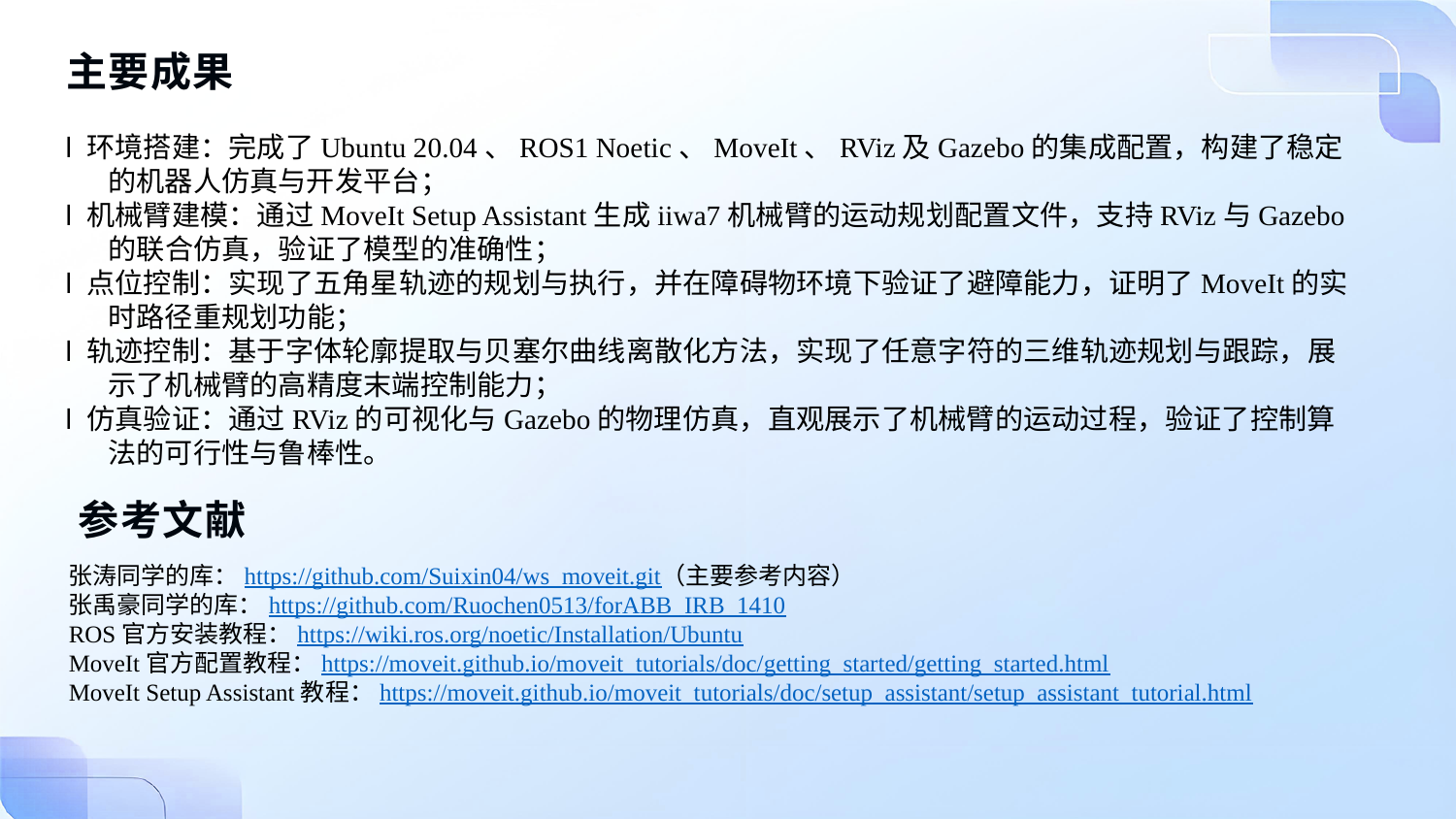

主要成果
l 环境搭建：完成了Ubuntu 20.04、ROS1 Noetic、MoveIt、RViz及Gazebo的集成配置，构建了稳定的机器人仿真与开发平台；
l 机械臂建模：通过MoveIt Setup Assistant生成iiwa7机械臂的运动规划配置文件，支持RViz与Gazebo的联合仿真，验证了模型的准确性；
l 点位控制：实现了五角星轨迹的规划与执行，并在障碍物环境下验证了避障能力，证明了MoveIt的实时路径重规划功能；
l 轨迹控制：基于字体轮廓提取与贝塞尔曲线离散化方法，实现了任意字符的三维轨迹规划与跟踪，展示了机械臂的高精度末端控制能力；
l 仿真验证：通过RViz的可视化与Gazebo的物理仿真，直观展示了机械臂的运动过程，验证了控制算法的可行性与鲁棒性。
参考文献
张涛同学的库：https://github.com/Suixin04/ws_moveit.git（主要参考内容）
张禹豪同学的库：https://github.com/Ruochen0513/forABB_IRB_1410
ROS官方安装教程：https://wiki.ros.org/noetic/Installation/Ubuntu
MoveIt官方配置教程：https://moveit.github.io/moveit_tutorials/doc/getting_started/getting_started.html
MoveIt Setup Assistant教程：https://moveit.github.io/moveit_tutorials/doc/setup_assistant/setup_assistant_tutorial.html